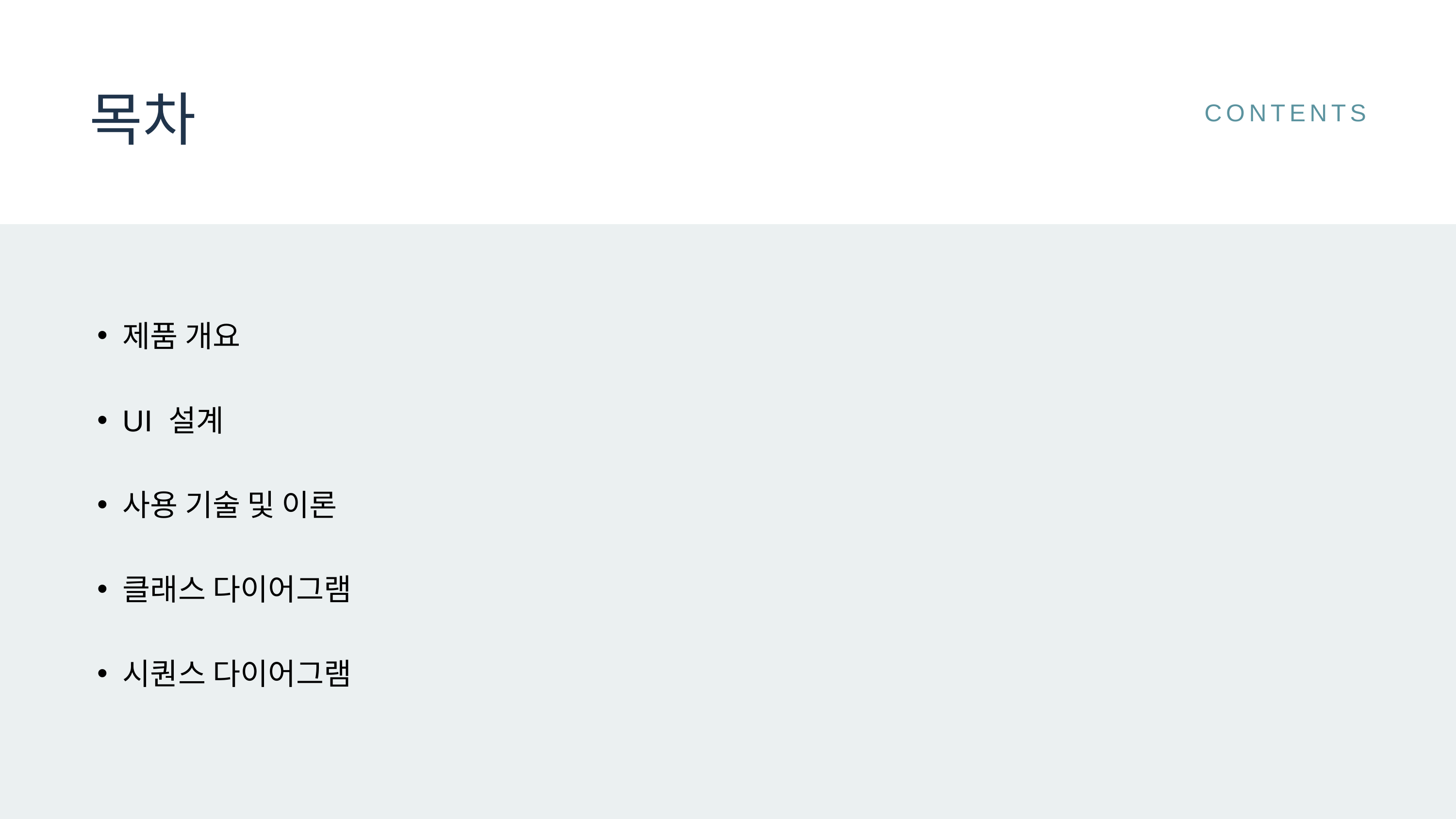

목차
CONTENTS

제품 개요

UI 설계

사용 기술 및 이론

클래스 다이어그램

시퀀스 다이어그램